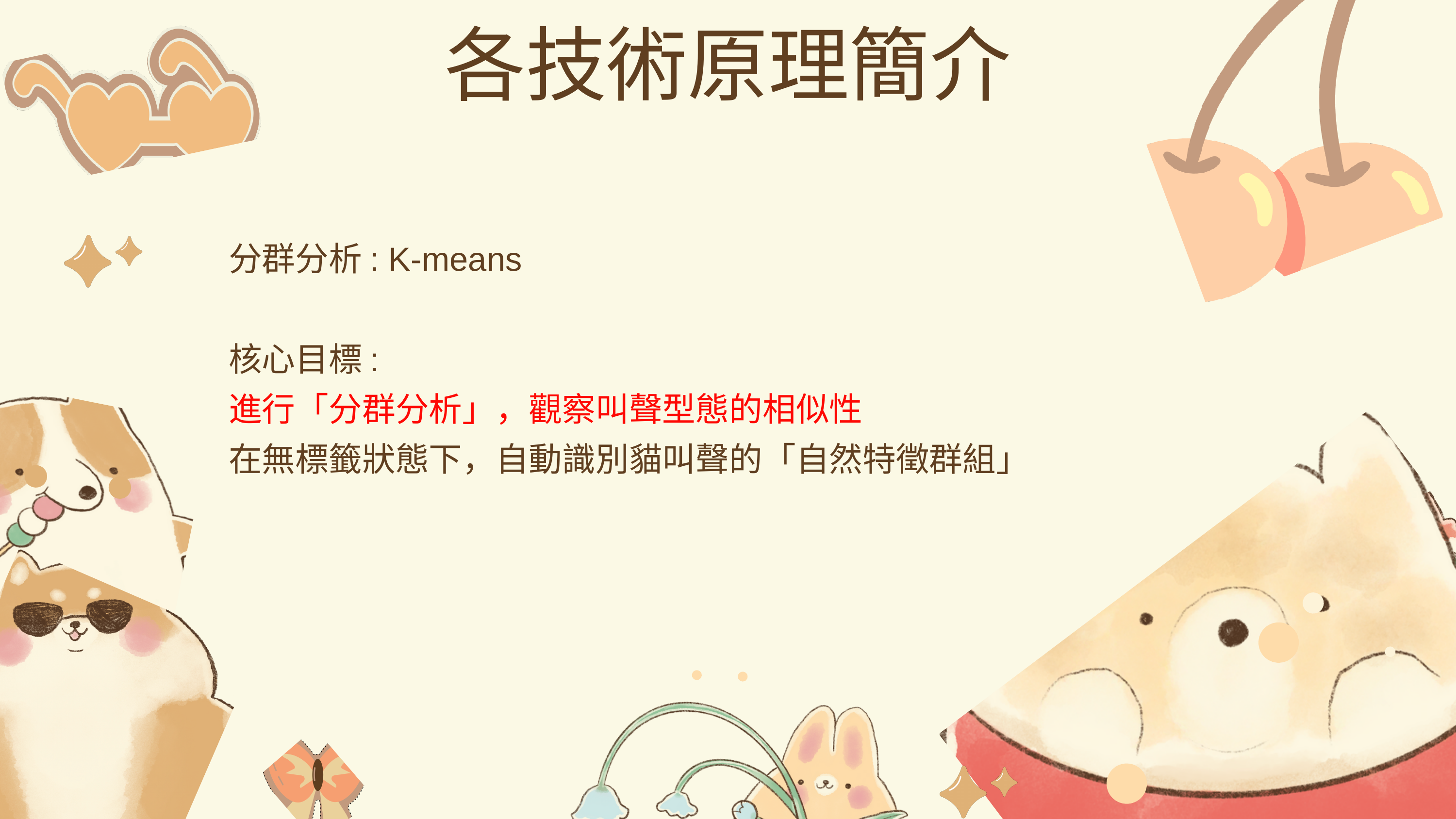

各技術原理簡介

分群分析: K-means

核心目標:
進行「分群分析」，觀察叫聲型態的相似性
在無標籤狀態下，自動識別貓叫聲的「自然特徵群組」

11